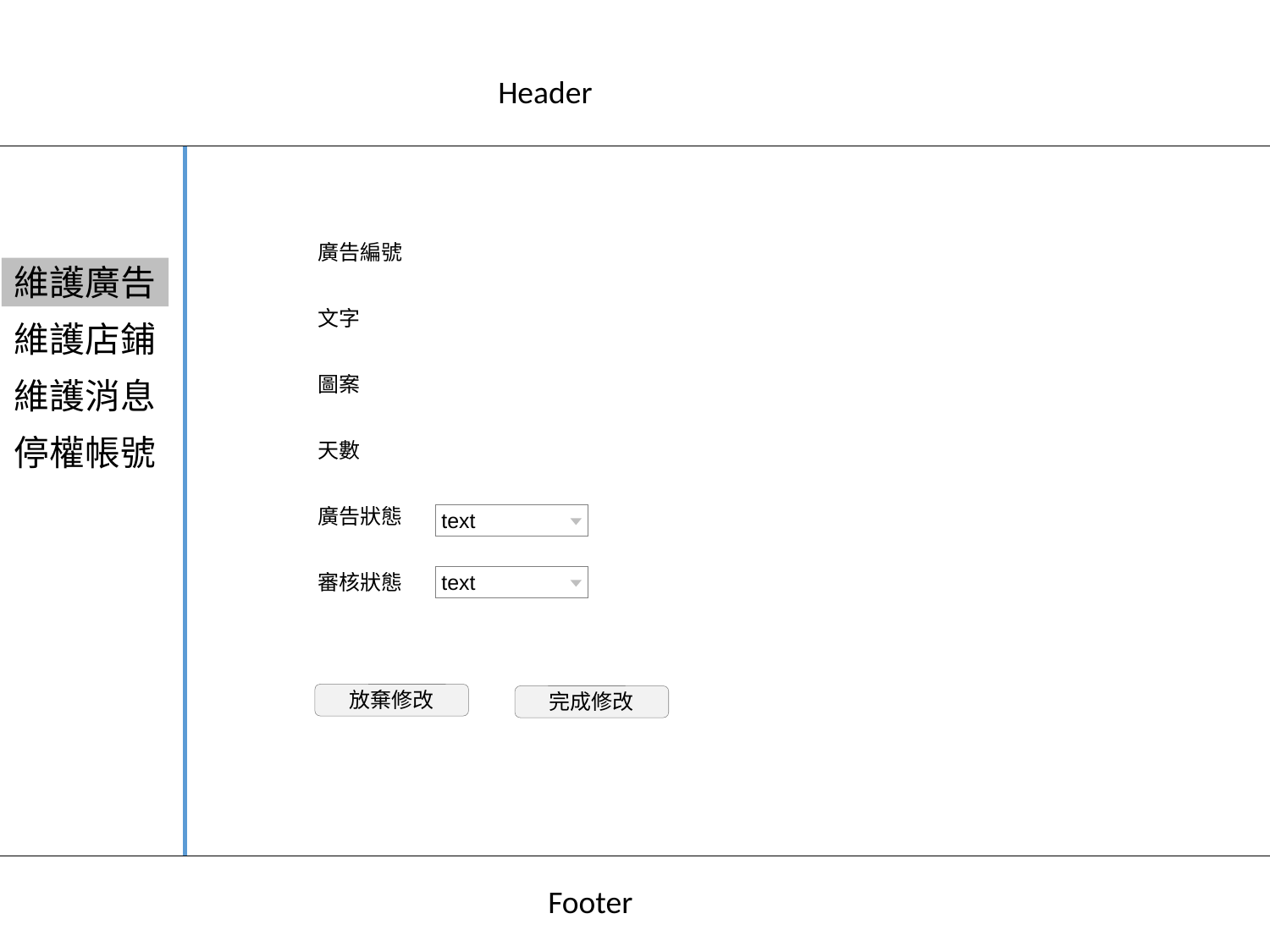

Header
廣告編號
維護廣告
文字
維護店鋪
圖案
維護消息
停權帳號
天數
廣告狀態
text

審核狀態
text

放棄修改
完成修改
Footer